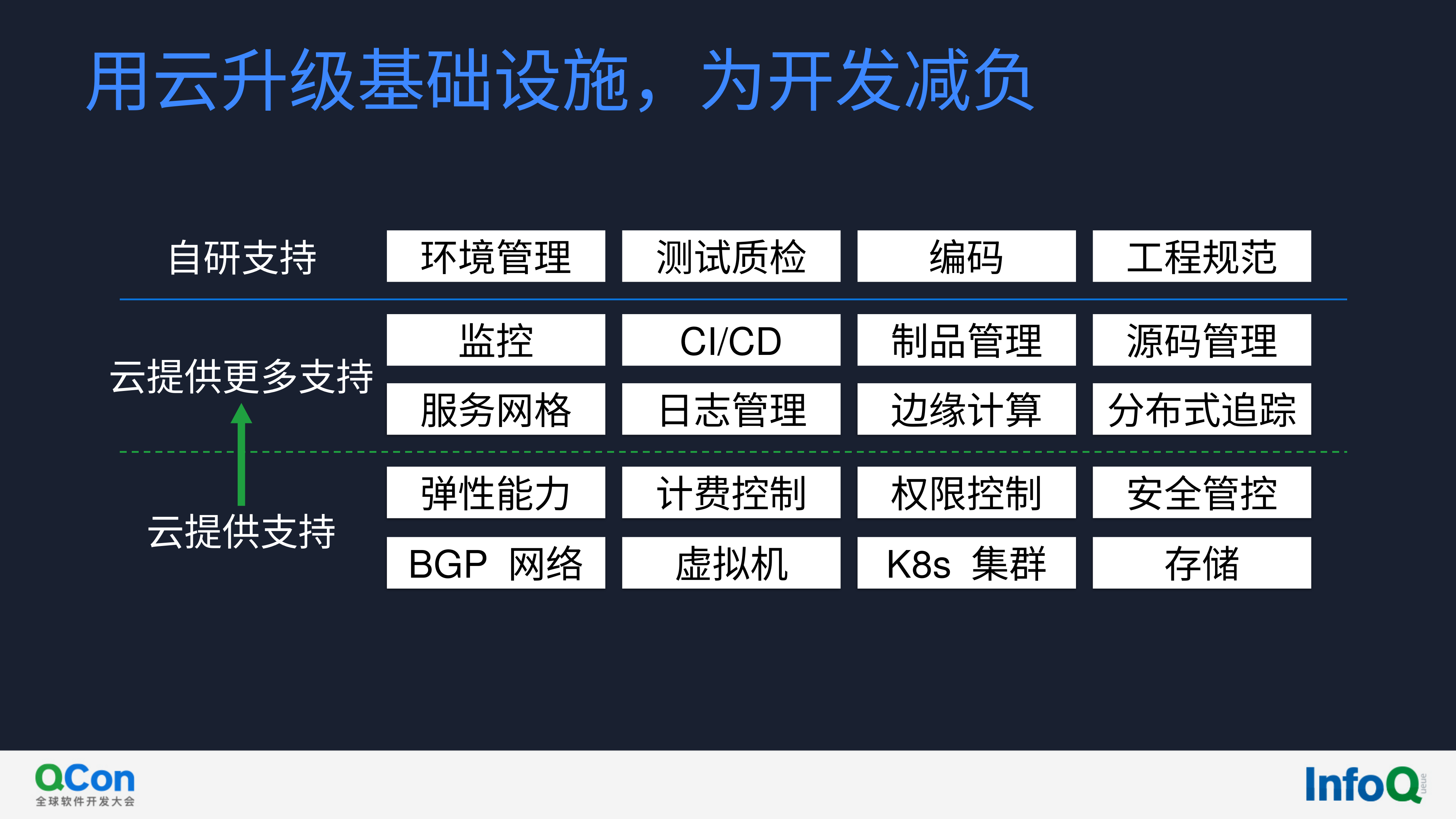

用云升级基础设施，为开发减负
环境管理
测试质检
编码
工程规范
自研支持
监控
CI/CD
制品管理
源码管理
云提供更多支持
服务网格
日志管理
边缘计算
分布式追踪

安全管控
弹性能力
计费控制
权限控制
云提供支持
BGP 网络
虚拟机
K8s 集群
存储